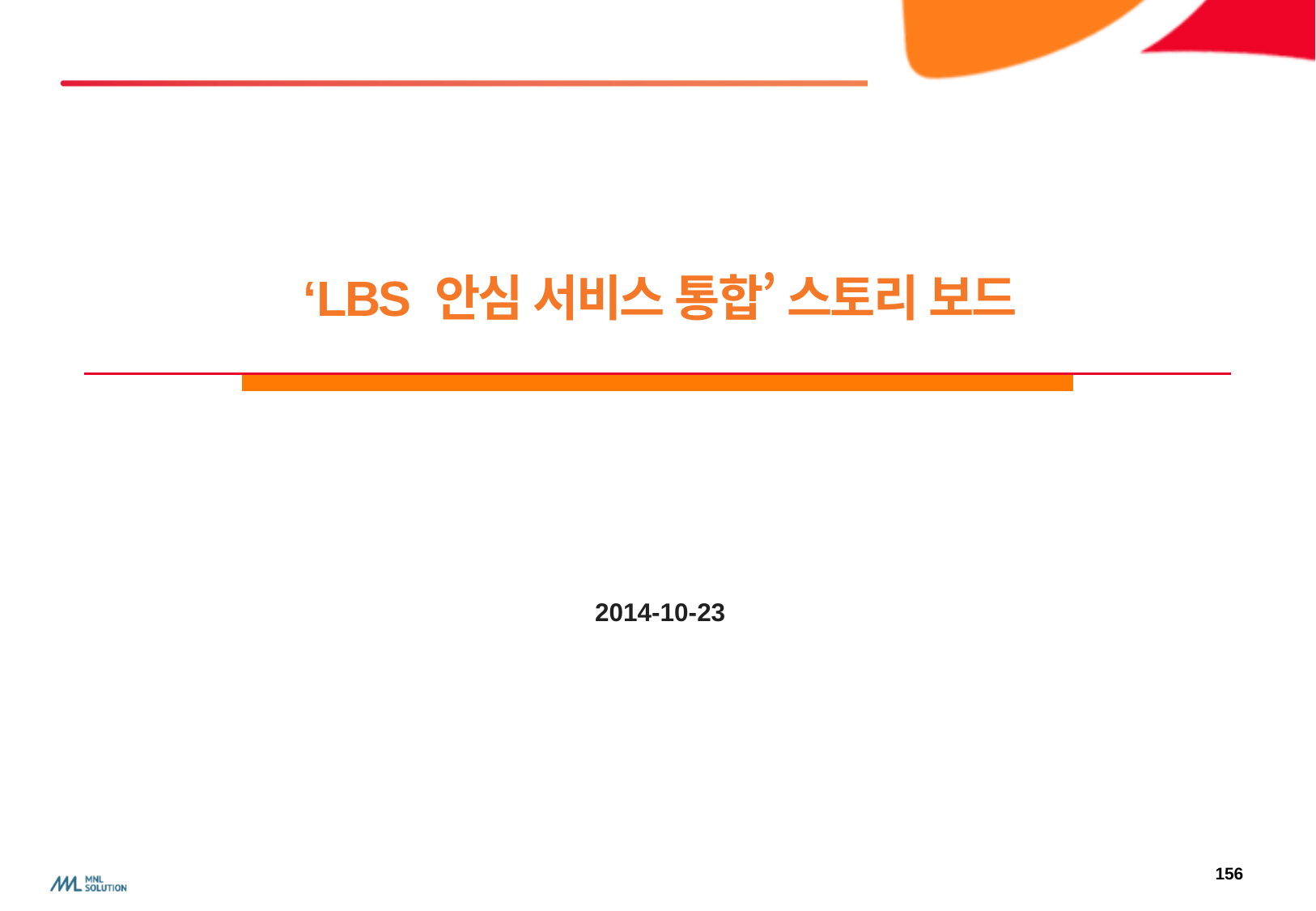

‘LBS 안심 서비스 통합’ 스토리 보드
2014-10-23